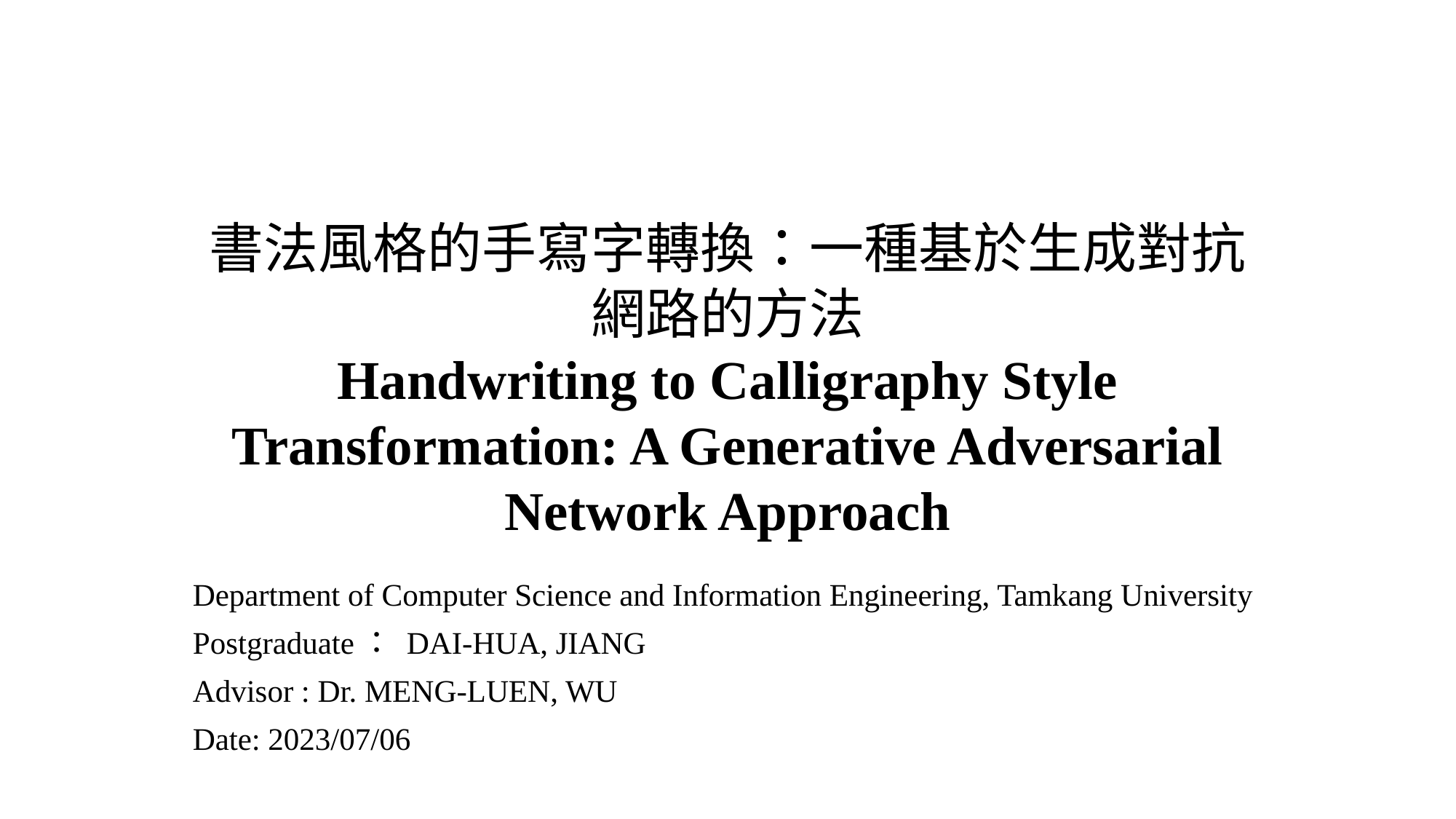

# 書法風格的手寫字轉換：一種基於生成對抗 網路的方法 Handwriting to Calligraphy Style Transformation: A Generative Adversarial Network Approach
Department of Computer Science and Information Engineering, Tamkang University
Postgraduate： DAI-HUA, JIANG
Advisor : Dr. MENG-LUEN, WU
Date: 2023/07/06